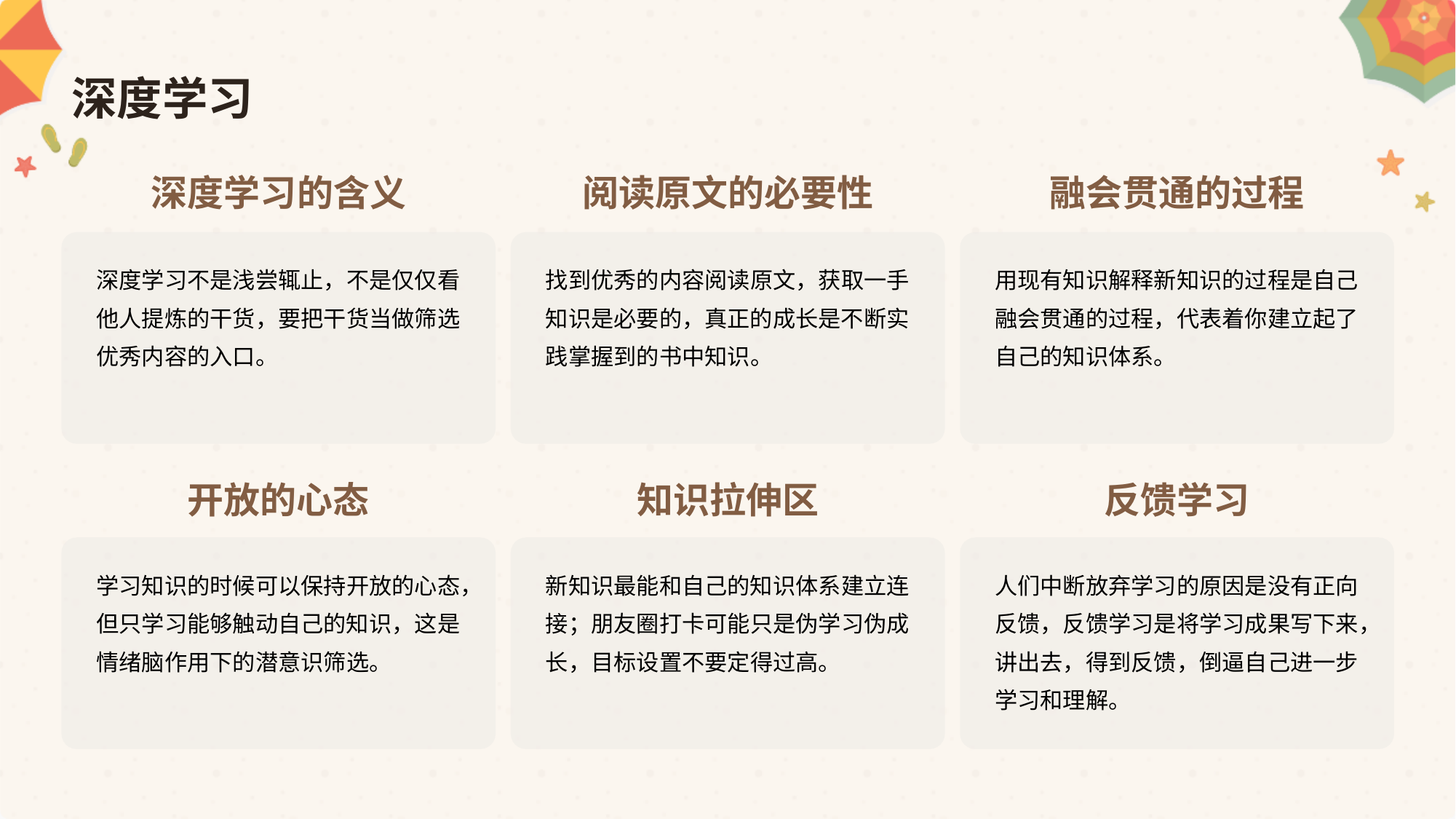

深度学习
深度学习的含义
阅读原文的必要性
融会贯通的过程

深度学习不是浅尝辄止，不是仅仅看他人提炼的干货，要把干货当做筛选优秀内容的入口。
找到优秀的内容阅读原文，获取一手知识是必要的，真正的成长是不断实践掌握到的书中知识。
用现有知识解释新知识的过程是自己融会贯通的过程，代表着你建立起了自己的知识体系。
开放的心态
知识拉伸区
反馈学习

学习知识的时候可以保持开放的心态，但只学习能够触动自己的知识，这是情绪脑作用下的潜意识筛选。
新知识最能和自己的知识体系建立连接；朋友圈打卡可能只是伪学习伪成长，目标设置不要定得过高。
人们中断放弃学习的原因是没有正向反馈，反馈学习是将学习成果写下来，讲出去，得到反馈，倒逼自己进一步学习和理解。